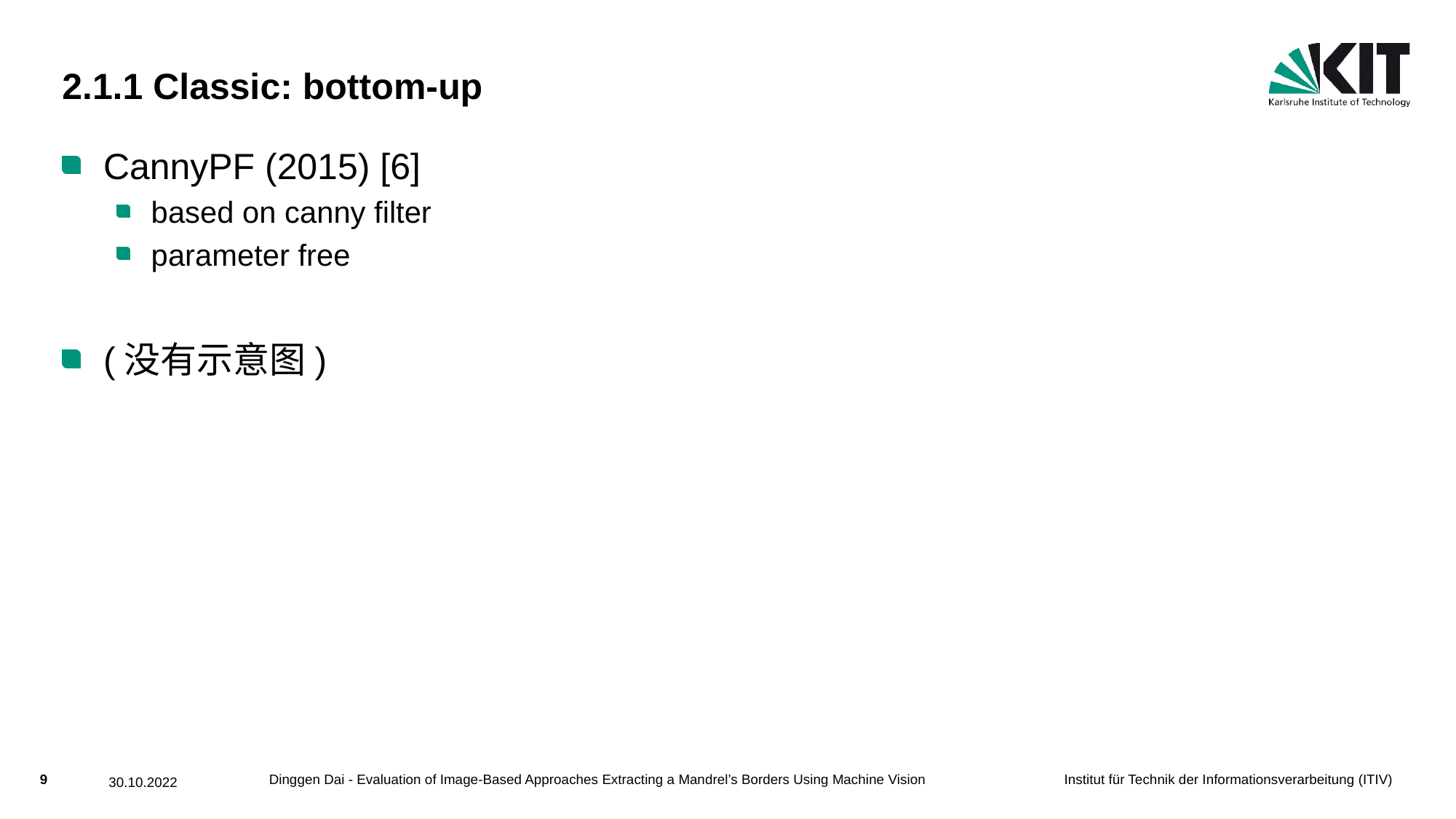

# 2.1.1 Classic: bottom-up
CannyPF (2015) [6]
based on canny filter
parameter free

(没有示意图)

Dinggen Dai - Evaluation of Image-Based Approaches Extracting a Mandrel’s Borders Using Machine Vision